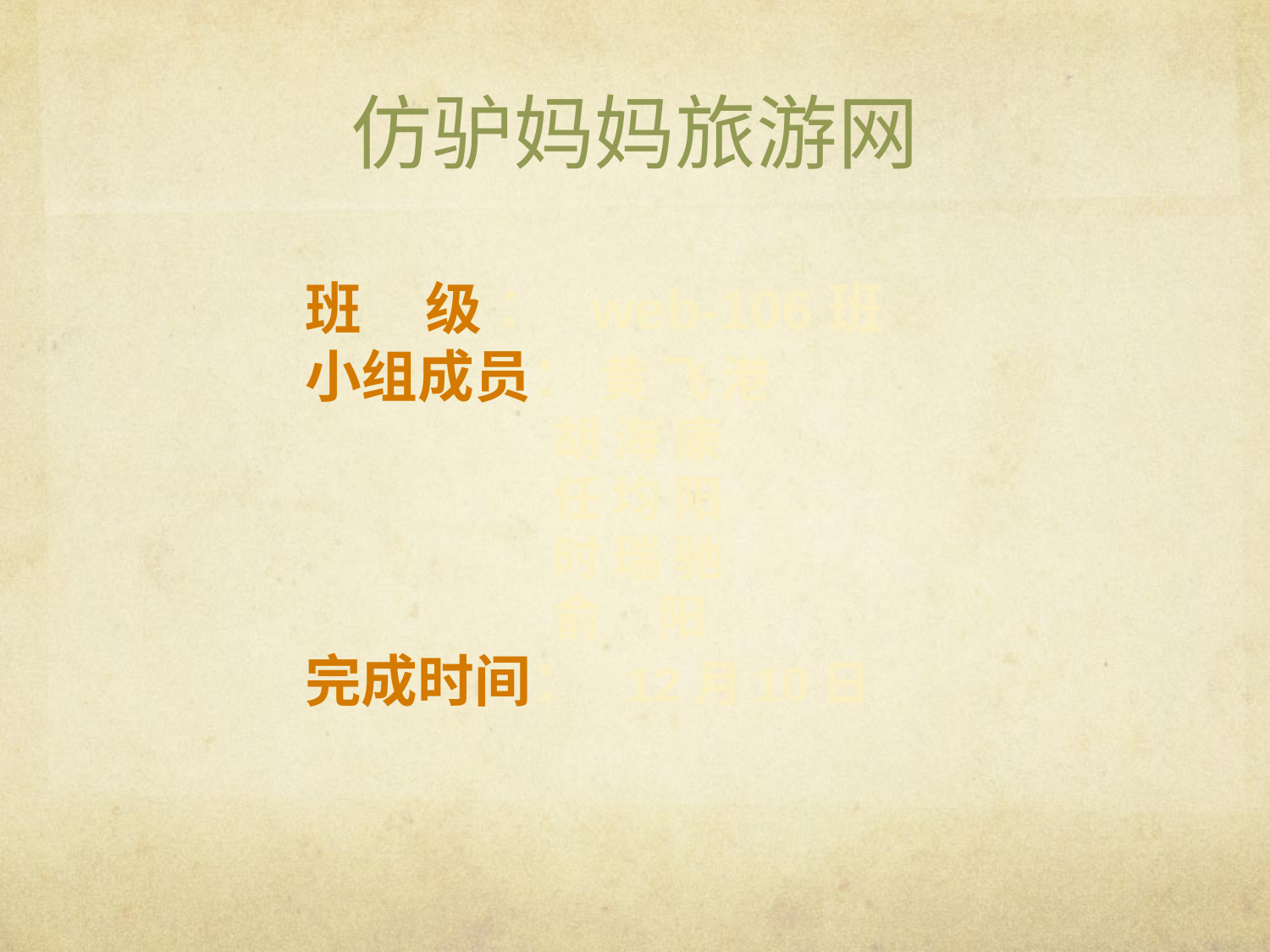

# 仿驴妈妈旅游网
班     级：   web-106班
小组成员： 黄 飞 港
                     胡 海 康
                     任 均 阳
                     时 瑞 驰
                     俞     阳
完成时间：  12月10日